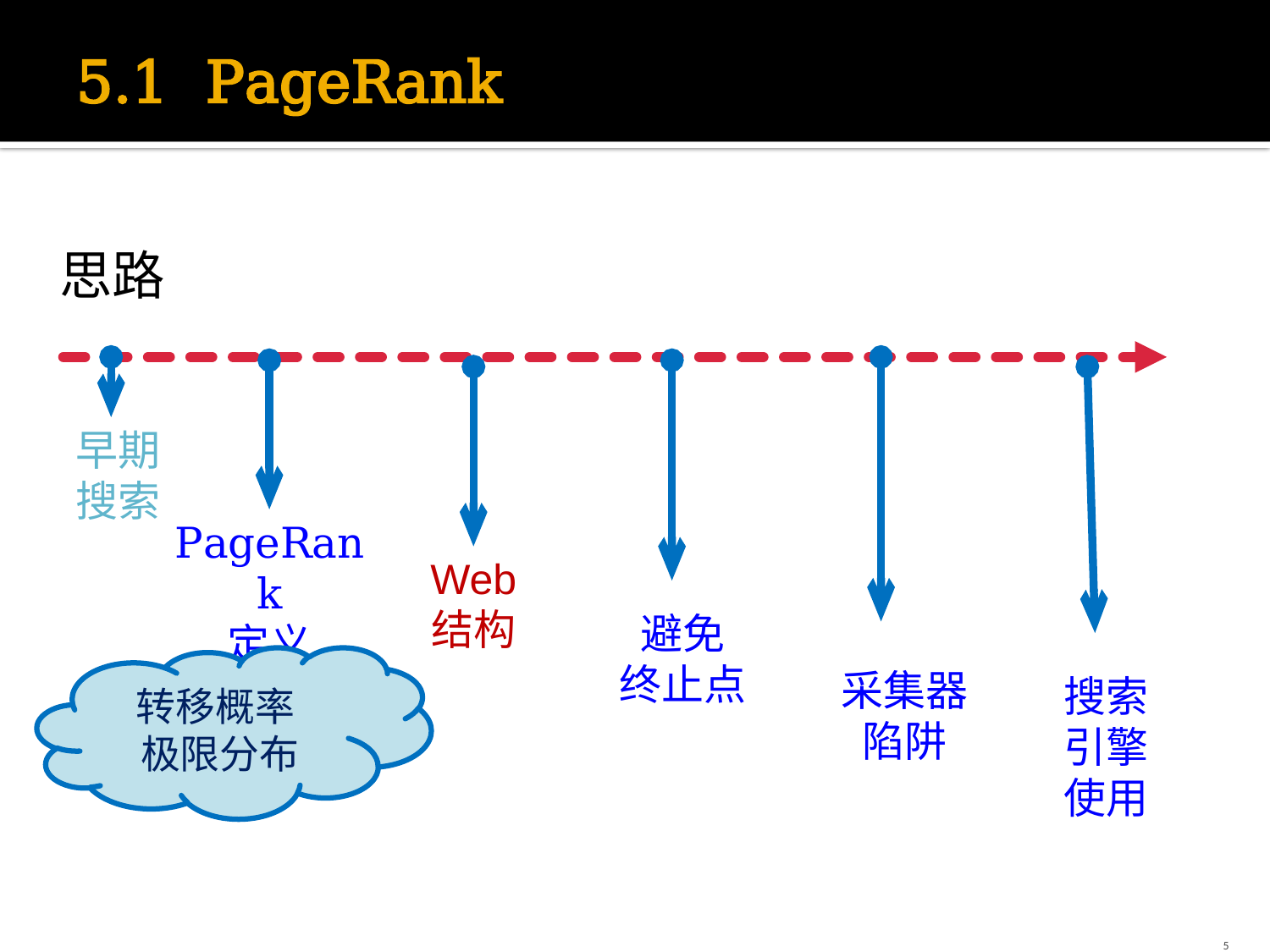

# 5.1  PageRank
思路

早期搜索
PageRank
定义
Web
结构
避免
终止点
转移概率
极限分布
采集器
陷阱
搜索
引擎
使用
5